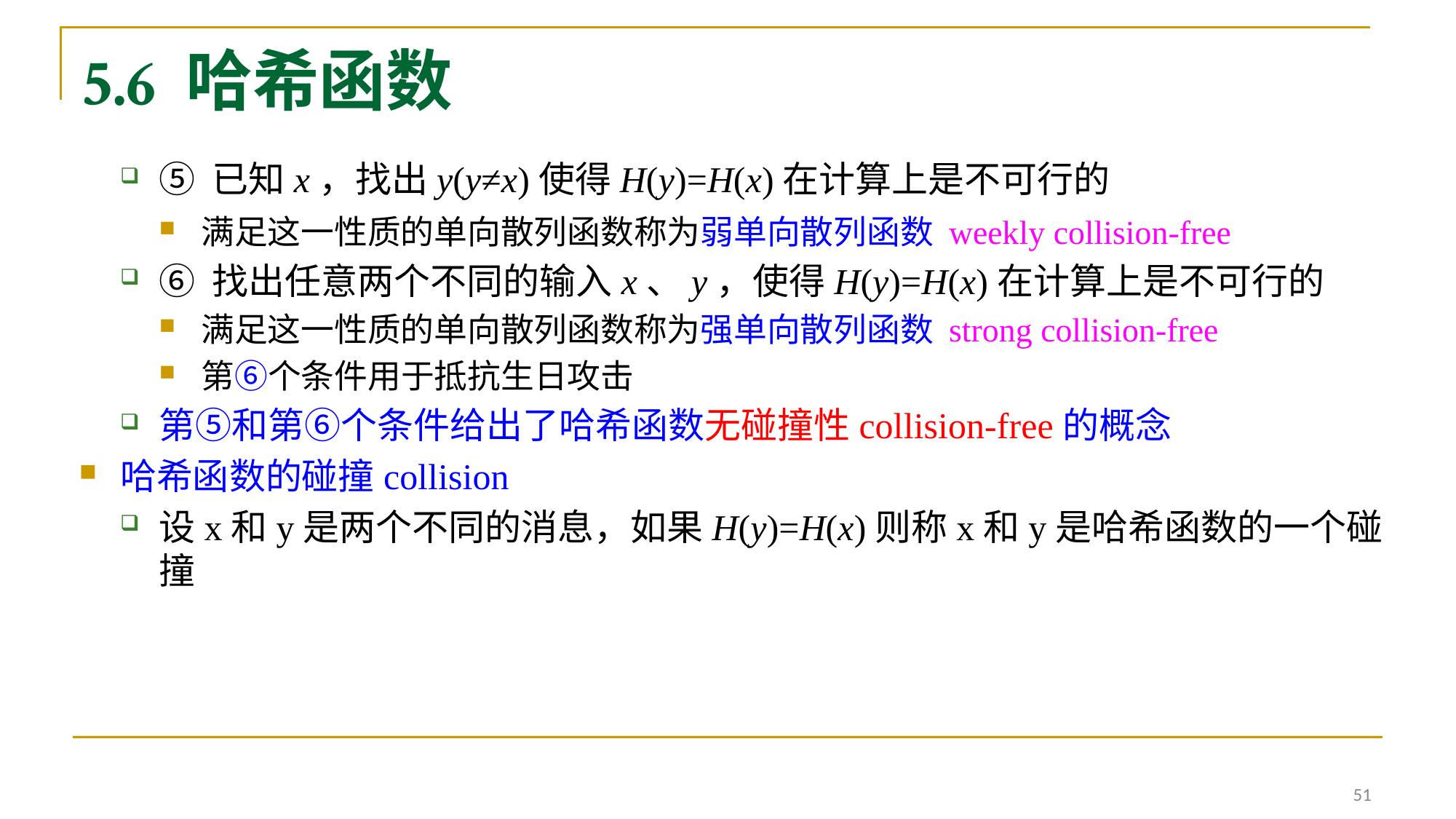

# 5.6 哈希函数
⑤ 已知x，找出y(y≠x)使得H(y)=H(x)在计算上是不可行的
满足这一性质的单向散列函数称为弱单向散列函数 weekly collision-free
⑥ 找出任意两个不同的输入x、y，使得H(y)=H(x)在计算上是不可行的
满足这一性质的单向散列函数称为强单向散列函数 strong collision-free
第⑥个条件用于抵抗生日攻击
第⑤和第⑥个条件给出了哈希函数无碰撞性collision-free的概念
哈希函数的碰撞collision
设x和y是两个不同的消息，如果H(y)=H(x)则称x和y是哈希函数的一个碰撞
51